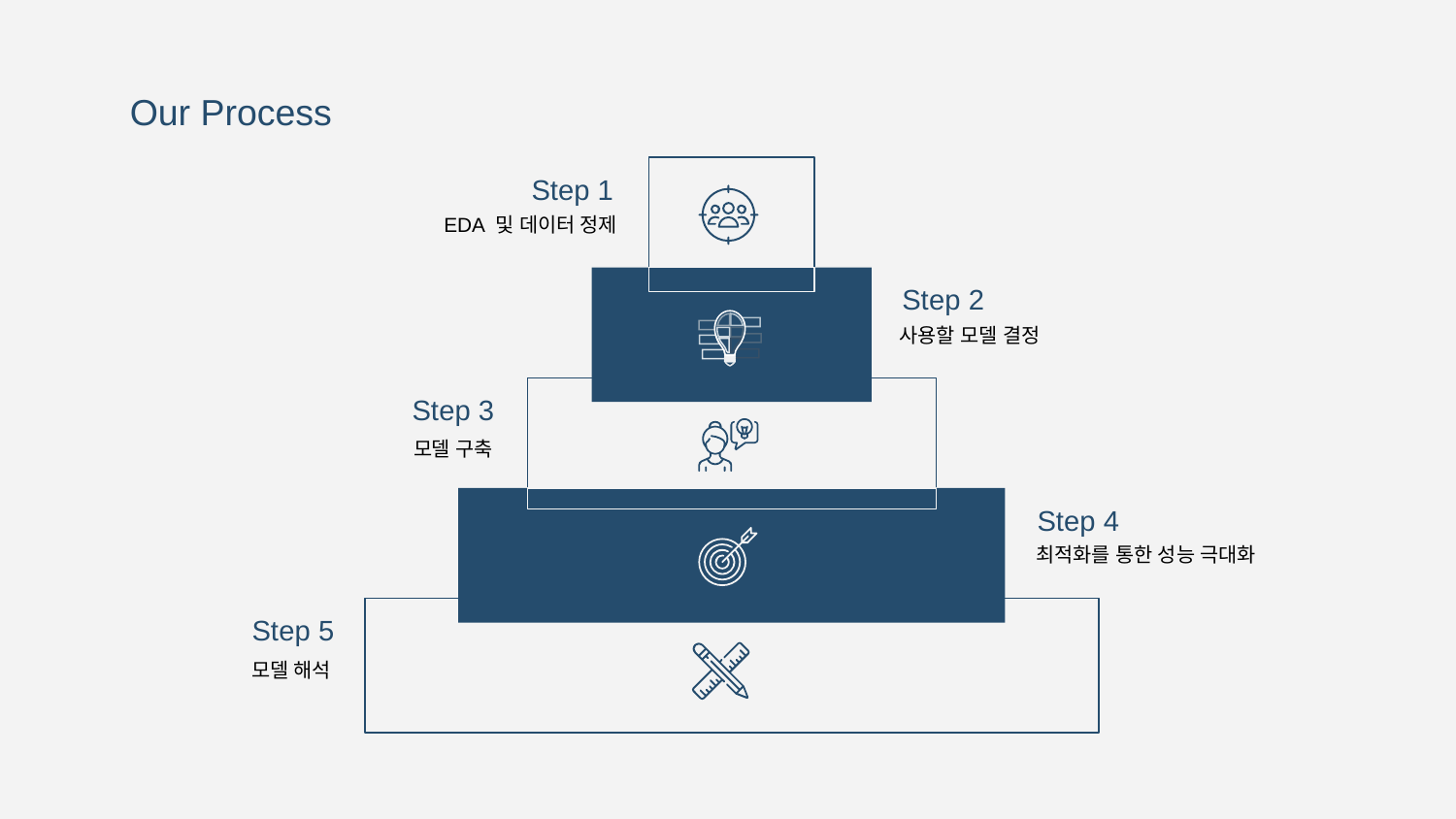

# Our Process
Step 1

EDA 및 데이터 정제

Step 2

사용할 모델 결정
Step 3

모델 구축
Step 4

최적화를 통한 성능 극대화
Step 5

모델 해석